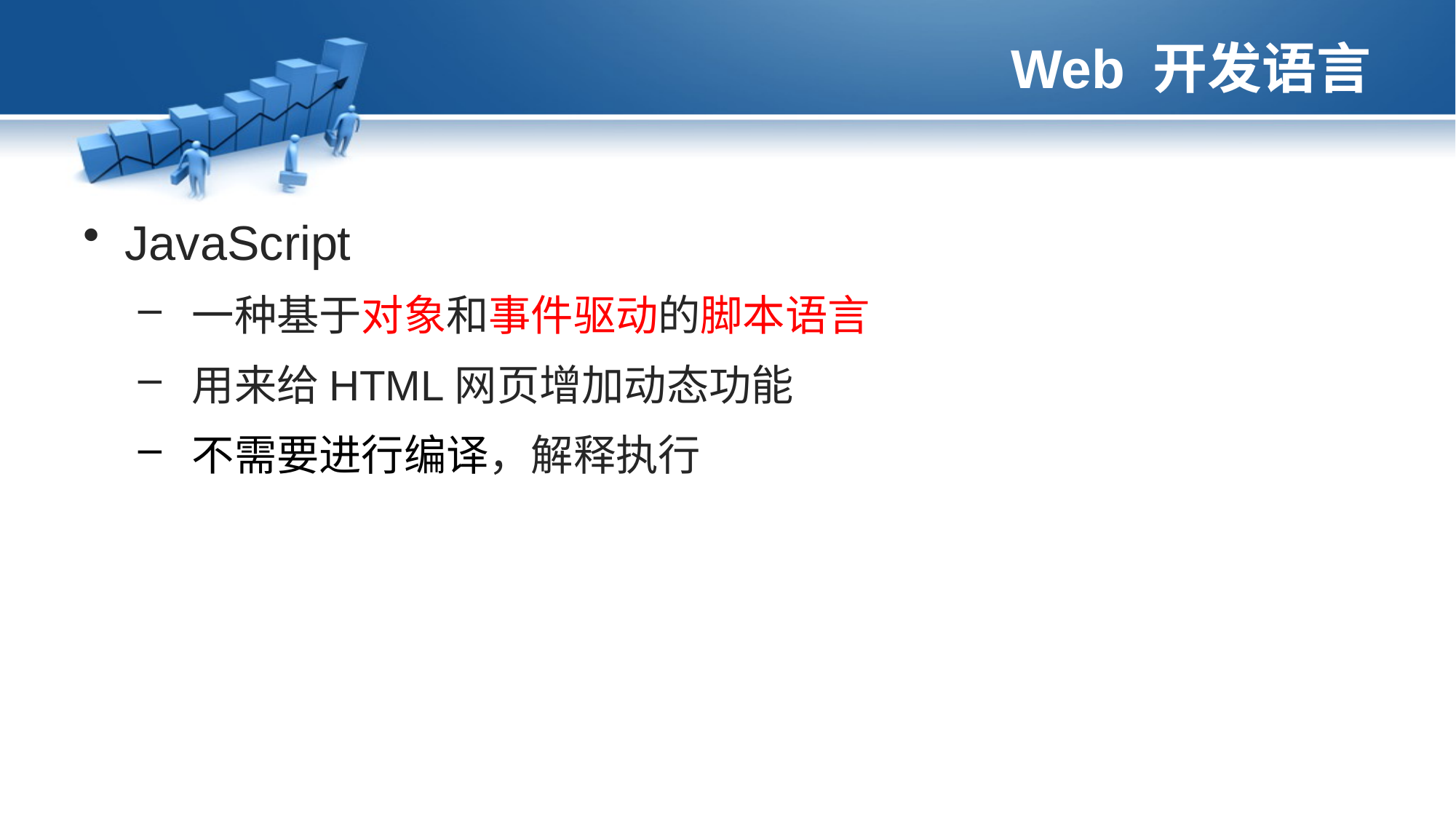

# Web 开发语言
JavaScript
 一种基于对象和事件驱动的脚本语言
 用来给HTML网页增加动态功能
 不需要进行编译，解释执行